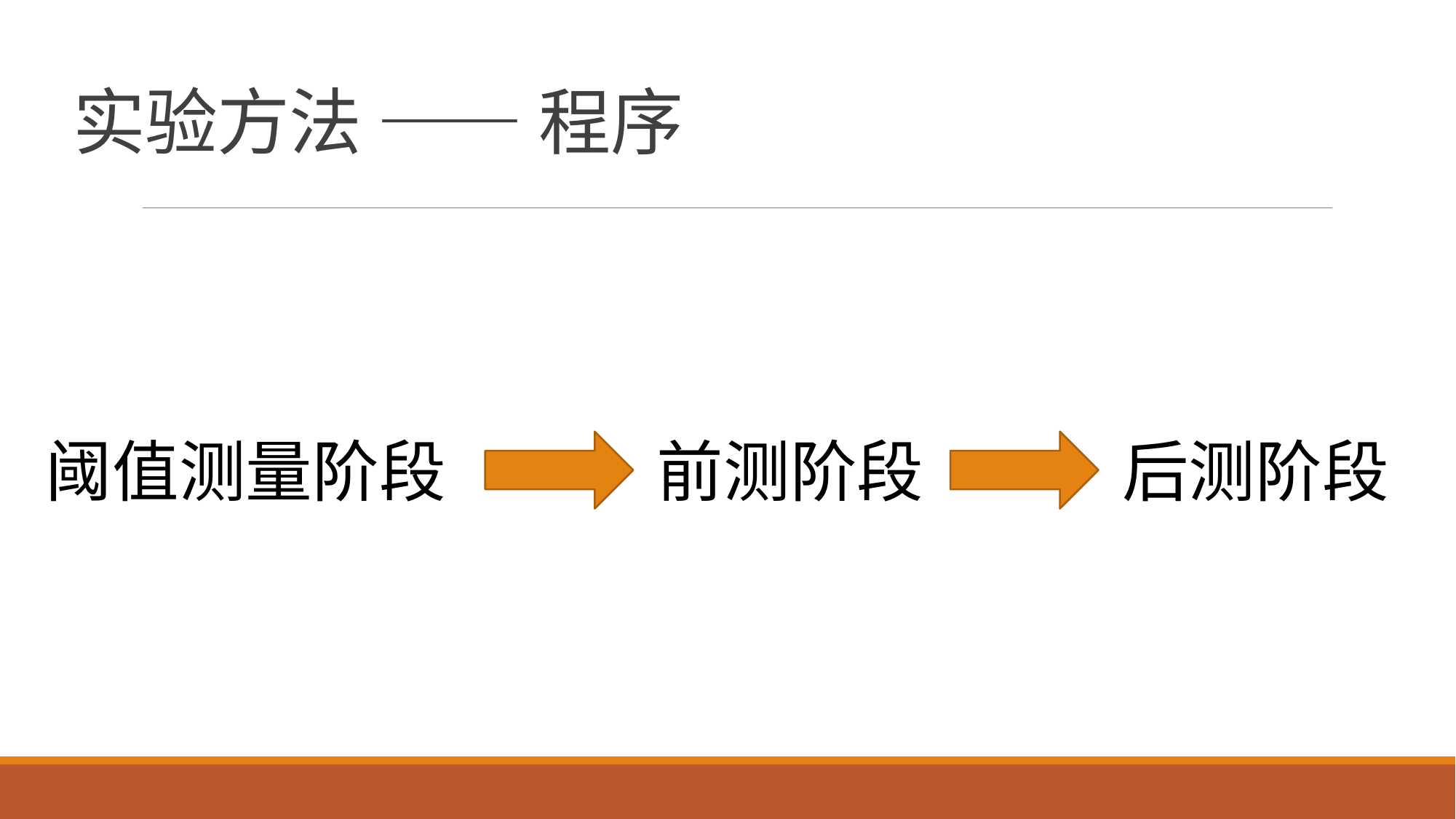

# 实验方法 —— 程序
后测阶段
阈值测量阶段
前测阶段